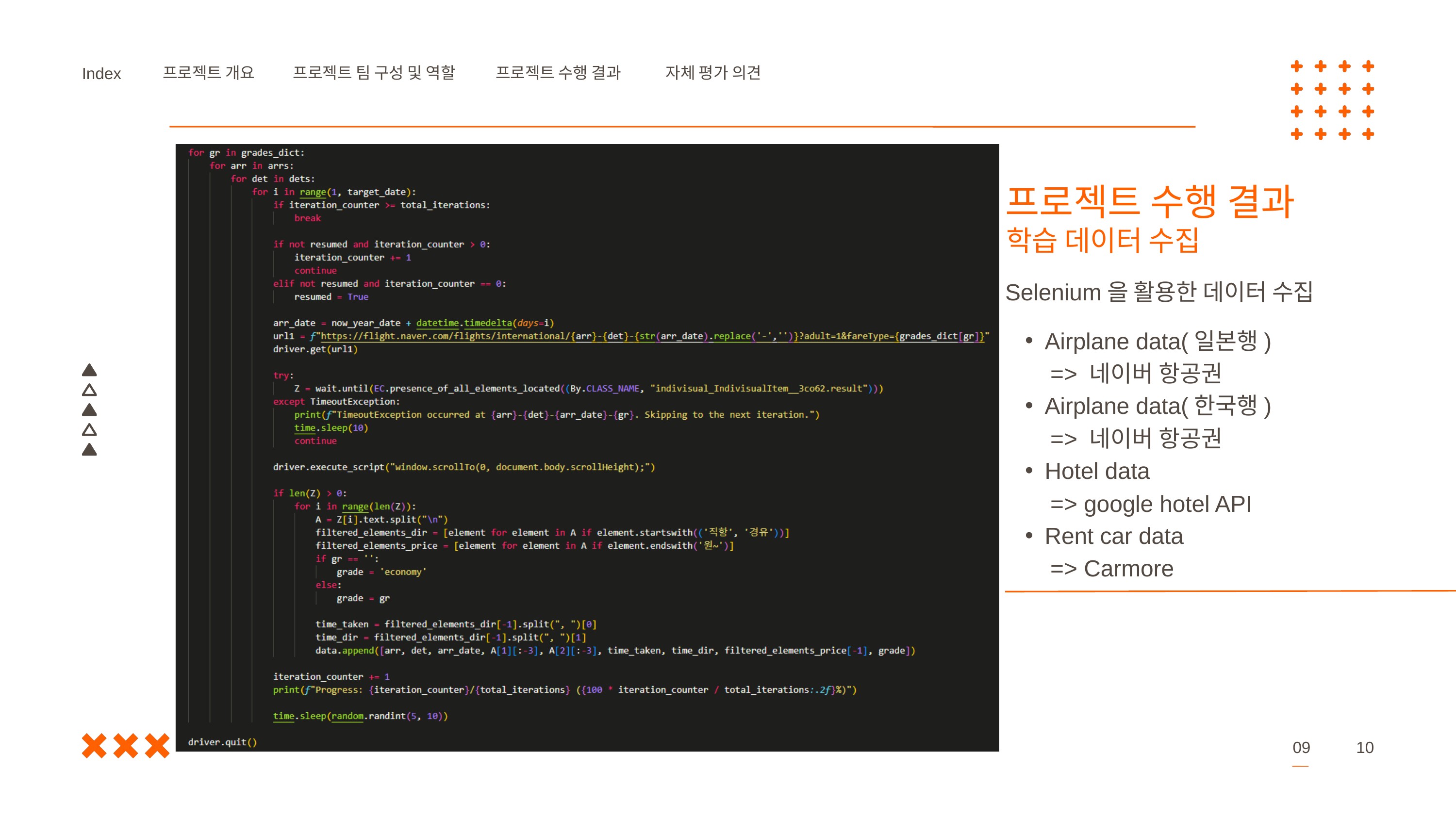

프로젝트 개요
프로젝트 팀 구성 및 역할
프로젝트 수행 결과
자체 평가 의견
Index

프로젝트 수행 결과
학습 데이터 수집
Selenium을 활용한 데이터 수집
Airplane data(일본행)
       => 네이버 항공권
Airplane data(한국행)
       => 네이버 항공권
Hotel data
       => google hotel API
Rent car data
       => Carmore

09
10